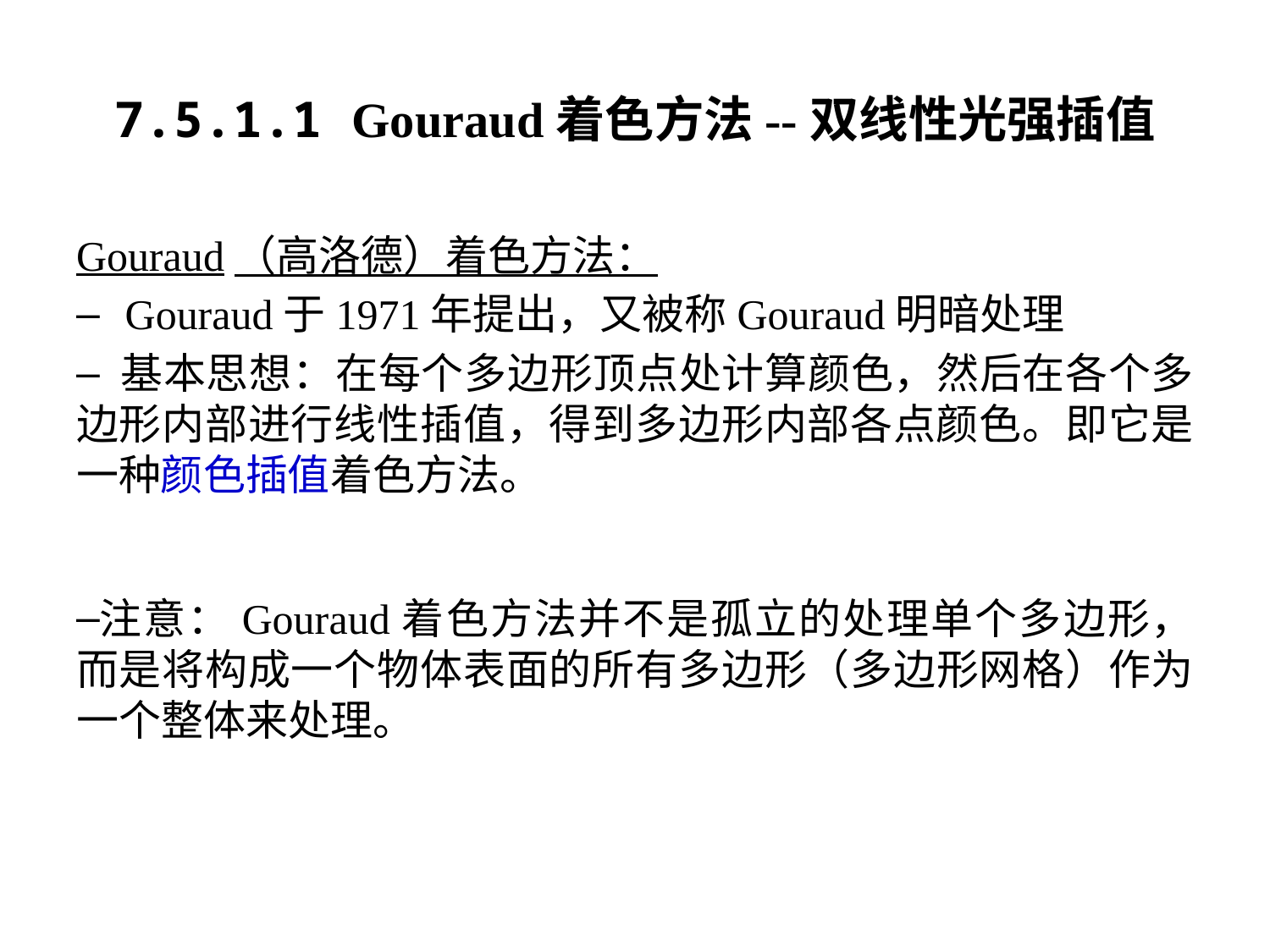

# 7.5.1.1 Gouraud着色方法--双线性光强插值
Gouraud（高洛德）着色方法：
 Gouraud于1971年提出，又被称Gouraud明暗处理
 基本思想：在每个多边形顶点处计算颜色，然后在各个多边形内部进行线性插值，得到多边形内部各点颜色。即它是一种颜色插值着色方法。

注意：Gouraud着色方法并不是孤立的处理单个多边形，而是将构成一个物体表面的所有多边形（多边形网格）作为一个整体来处理。